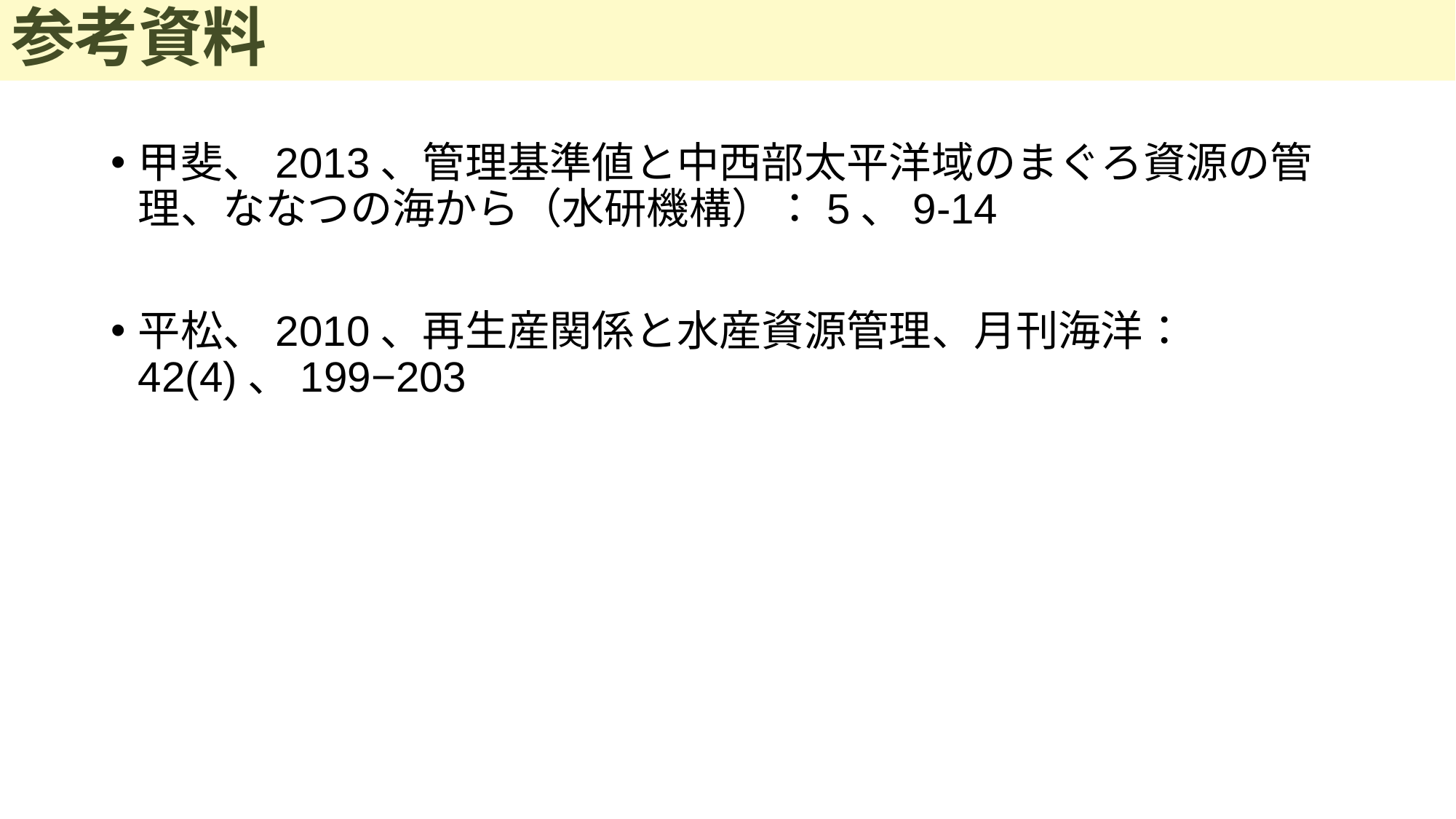

# 参考資料
甲斐、2013、管理基準値と中西部太平洋域のまぐろ資源の管理、ななつの海から（水研機構）：5、9-14

平松、2010、再生産関係と水産資源管理、月刊海洋：42(4)、199−203